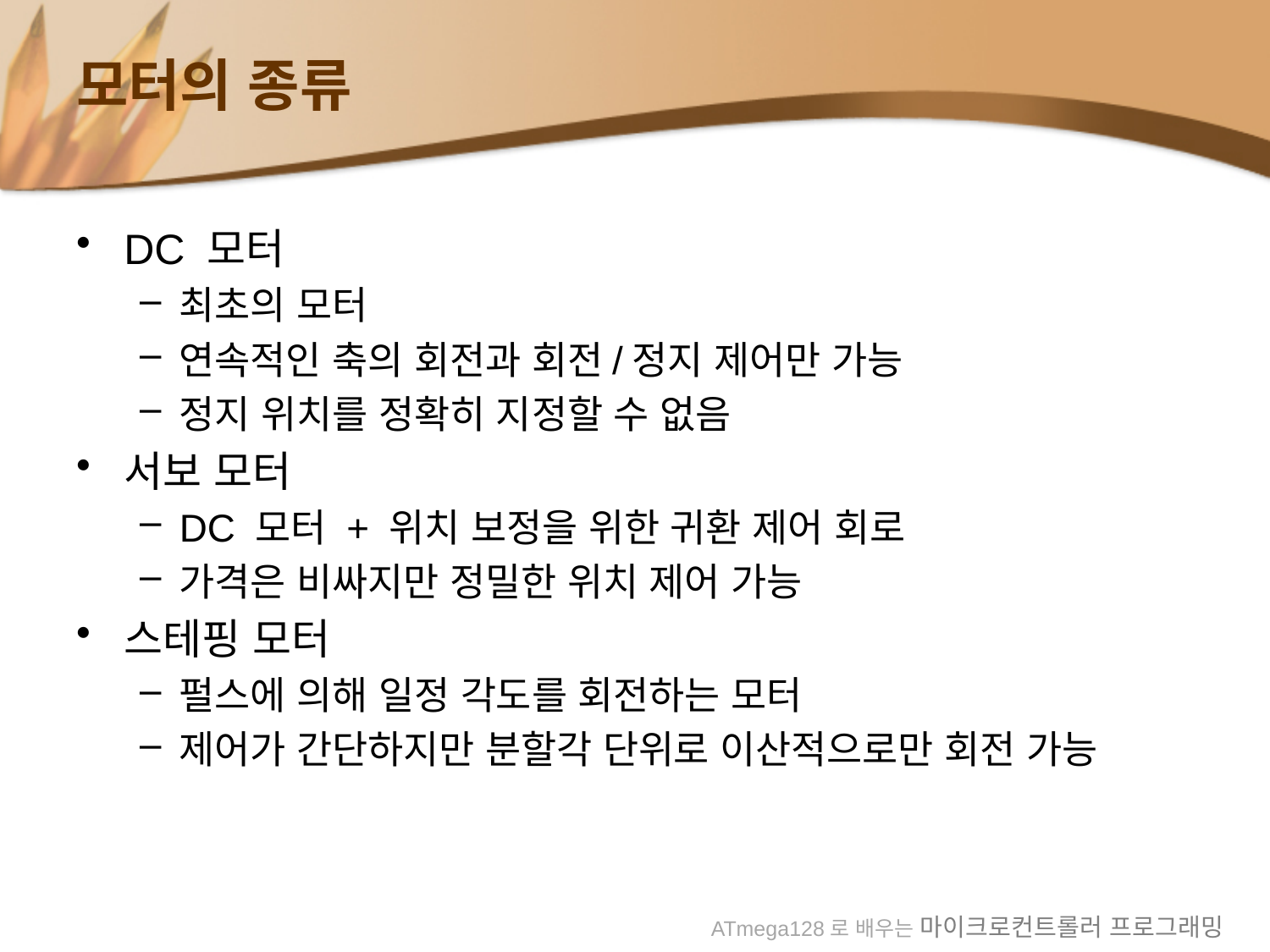

# 모터의 종류
DC 모터
최초의 모터
연속적인 축의 회전과 회전/정지 제어만 가능
정지 위치를 정확히 지정할 수 없음
서보 모터
DC 모터 + 위치 보정을 위한 귀환 제어 회로
가격은 비싸지만 정밀한 위치 제어 가능
스테핑 모터
펄스에 의해 일정 각도를 회전하는 모터
제어가 간단하지만 분할각 단위로 이산적으로만 회전 가능